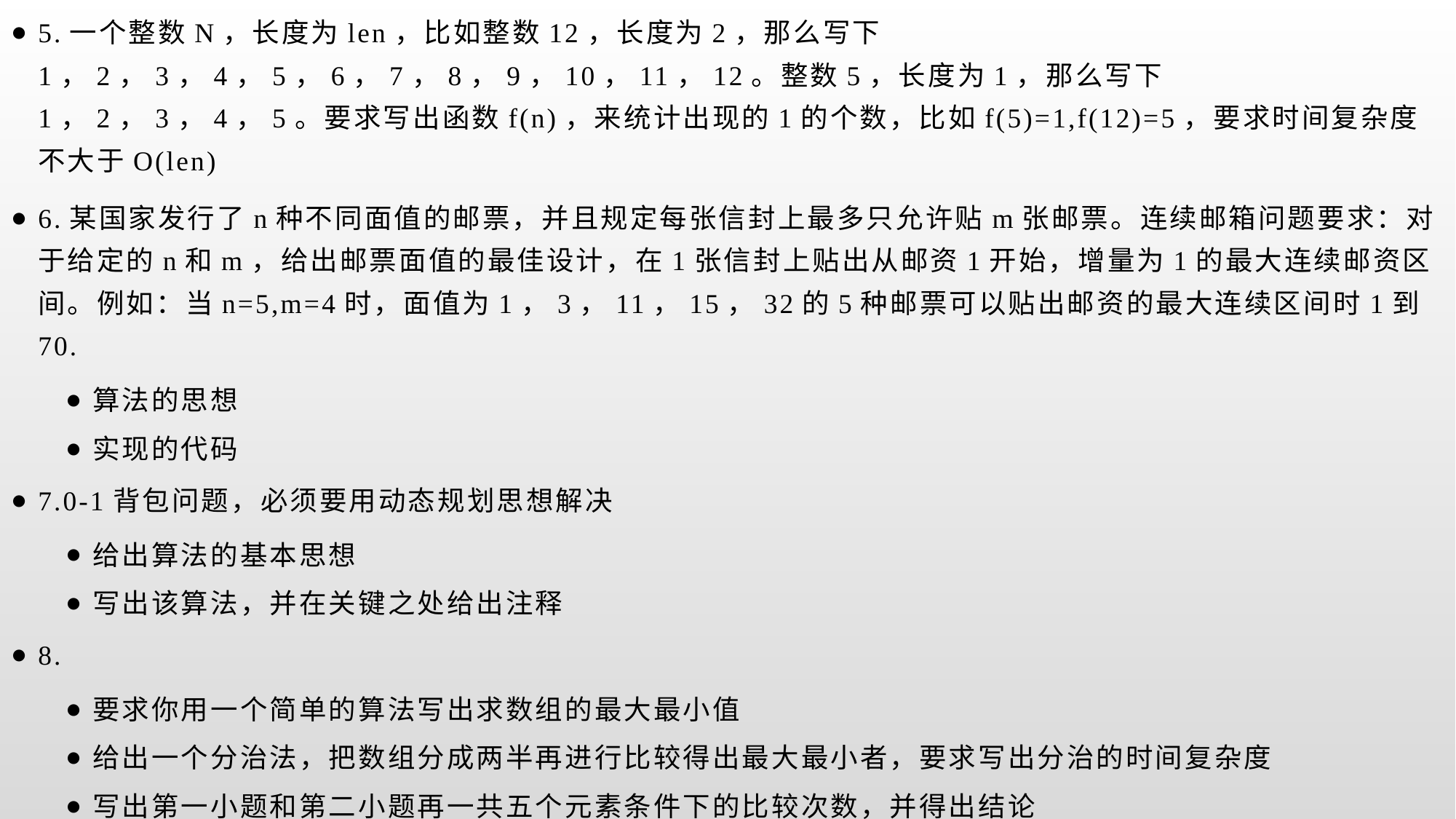

5.一个整数N，长度为len，比如整数12，长度为2，那么写下1，2，3，4，5，6，7，8，9，10，11，12。整数5，长度为1，那么写下1，2，3，4，5。要求写出函数f(n)，来统计出现的1的个数，比如f(5)=1,f(12)=5，要求时间复杂度不大于O(len)
6.某国家发行了n种不同面值的邮票，并且规定每张信封上最多只允许贴m张邮票。连续邮箱问题要求：对于给定的n和m，给出邮票面值的最佳设计，在1张信封上贴出从邮资1开始，增量为1的最大连续邮资区间。例如：当n=5,m=4时，面值为1，3，11，15，32的5种邮票可以贴出邮资的最大连续区间时1到70.
算法的思想
实现的代码
7.0-1背包问题，必须要用动态规划思想解决
给出算法的基本思想
写出该算法，并在关键之处给出注释
8.
要求你用一个简单的算法写出求数组的最大最小值
给出一个分治法，把数组分成两半再进行比较得出最大最小者，要求写出分治的时间复杂度
写出第一小题和第二小题再一共五个元素条件下的比较次数，并得出结论